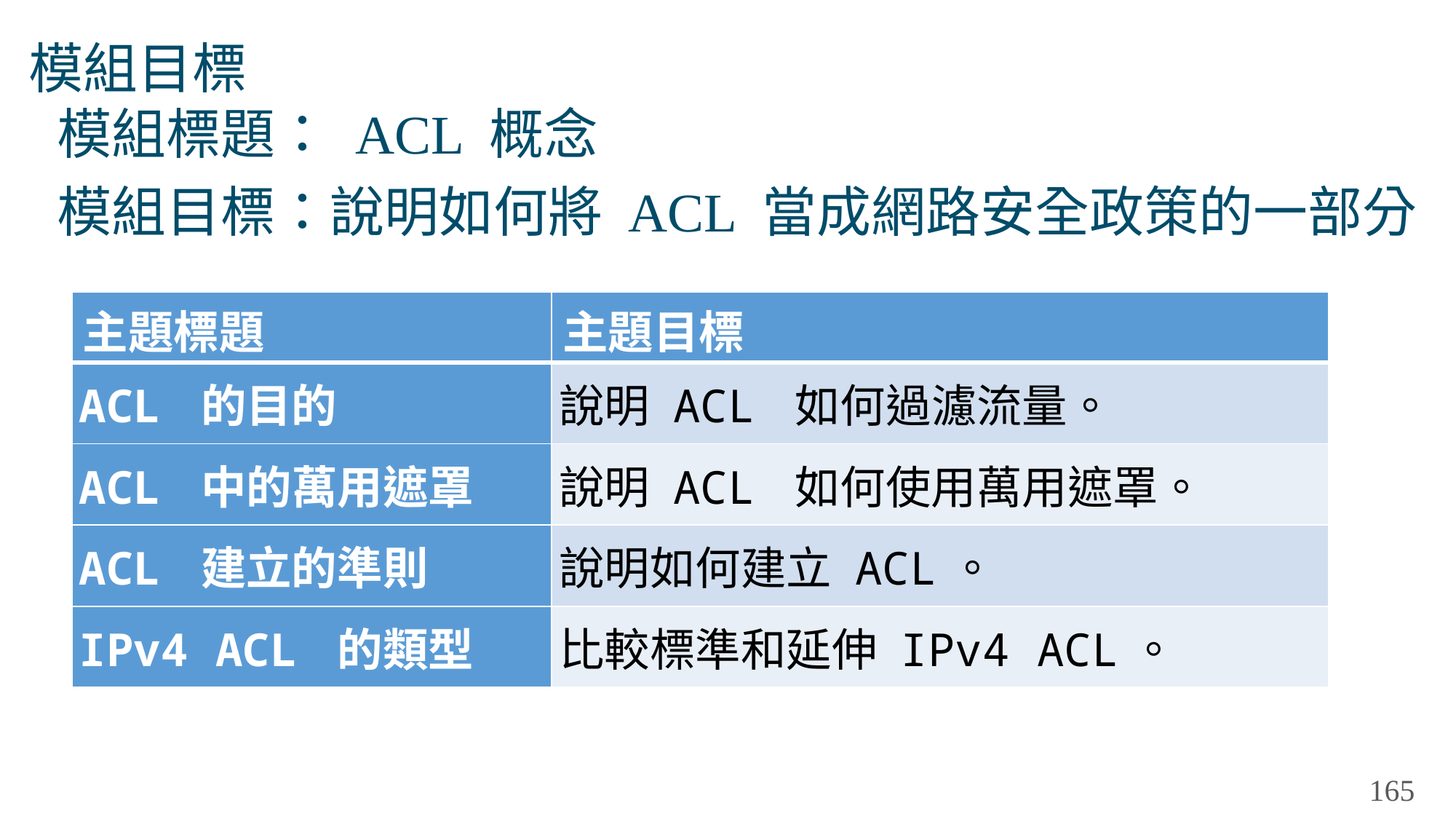

# 模組目標
模組標題： ACL 概念
模組目標：說明如何將 ACL 當成網路安全政策的一部分
| 主題標題 | 主題目標 |
| --- | --- |
| ACL 的目的 | 說明 ACL 如何過濾流量。 |
| ACL 中的萬用遮罩 | 說明 ACL 如何使用萬用遮罩。 |
| ACL 建立的準則 | 說明如何建立 ACL。 |
| IPv4 ACL 的類型 | 比較標準和延伸 IPv4 ACL。 |
165